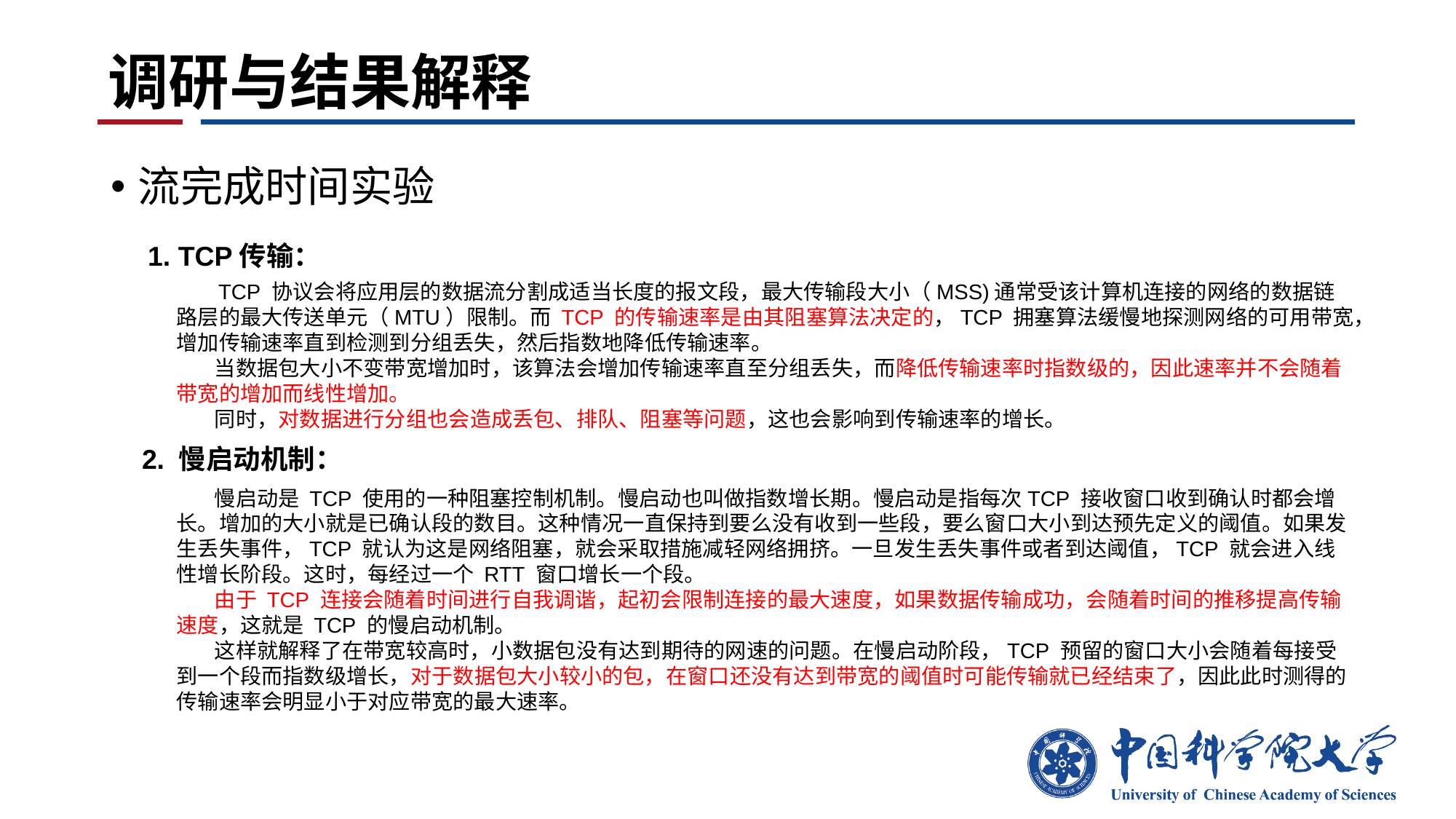

# 调研与结果解释
流完成时间实验

1. TCP传输：
       TCP 协议会将应用层的数据流分割成适当长度的报文段，最大传输段大小（MSS)通常受该计算机连接的网络的数据链路层的最大传送单元（MTU）限制。而 TCP 的传输速率是由其阻塞算法决定的，TCP 拥塞算法缓慢地探测网络的可用带宽，增加传输速率直到检测到分组丢失，然后指数地降低传输速率。
       当数据包大小不变带宽增加时，该算法会增加传输速率直至分组丢失，而降低传输速率时指数级的，因此速率并不会随着带宽的增加而线性增加。
       同时，对数据进行分组也会造成丢包、排队、阻塞等问题，这也会影响到传输速率的增长。
2. 慢启动机制：
       慢启动是 TCP 使用的一种阻塞控制机制。慢启动也叫做指数增长期。慢启动是指每次TCP 接收窗口收到确认时都会增长。增加的大小就是已确认段的数目。这种情况一直保持到要么没有收到一些段，要么窗口大小到达预先定义的阈值。如果发生丢失事件，TCP 就认为这是网络阻塞，就会采取措施减轻网络拥挤。一旦发生丢失事件或者到达阈值，TCP 就会进入线性增长阶段。这时，每经过一个 RTT 窗口增长一个段。
       由于 TCP 连接会随着时间进行自我调谐，起初会限制连接的最大速度，如果数据传输成功，会随着时间的推移提高传输速度，这就是 TCP 的慢启动机制。
       这样就解释了在带宽较高时，小数据包没有达到期待的网速的问题。在慢启动阶段，TCP 预留的窗口大小会随着每接受到一个段而指数级增长，对于数据包大小较小的包，在窗口还没有达到带宽的阈值时可能传输就已经结束了，因此此时测得的传输速率会明显小于对应带宽的最大速率。